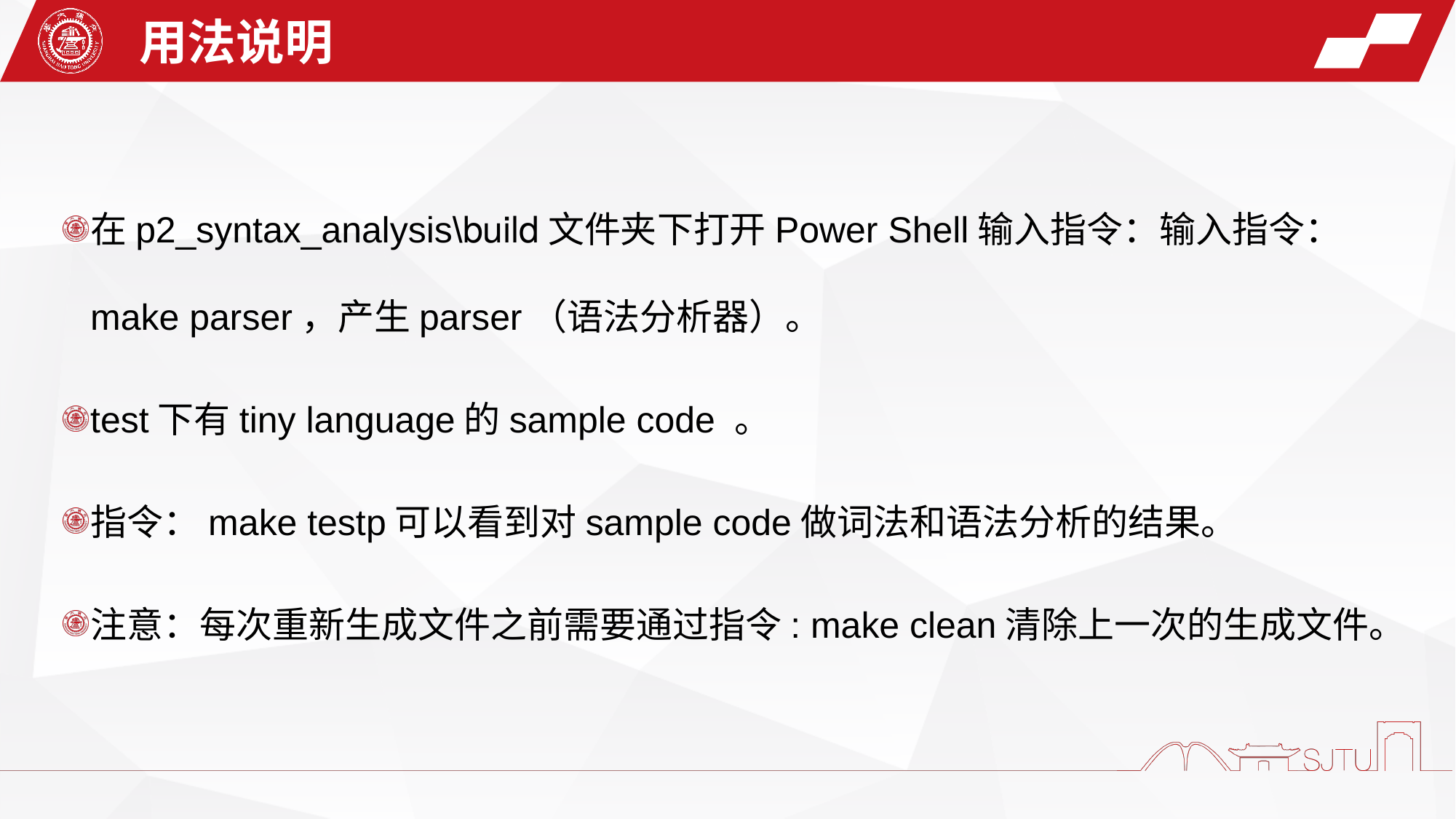

用法说明
在p2_syntax_analysis\build文件夹下打开Power Shell输入指令：输入指令：make parser，产生parser（语法分析器）。
test下有tiny language的sample code 。
指令：make testp可以看到对sample code做词法和语法分析的结果。
注意：每次重新生成文件之前需要通过指令: make clean清除上一次的生成文件。